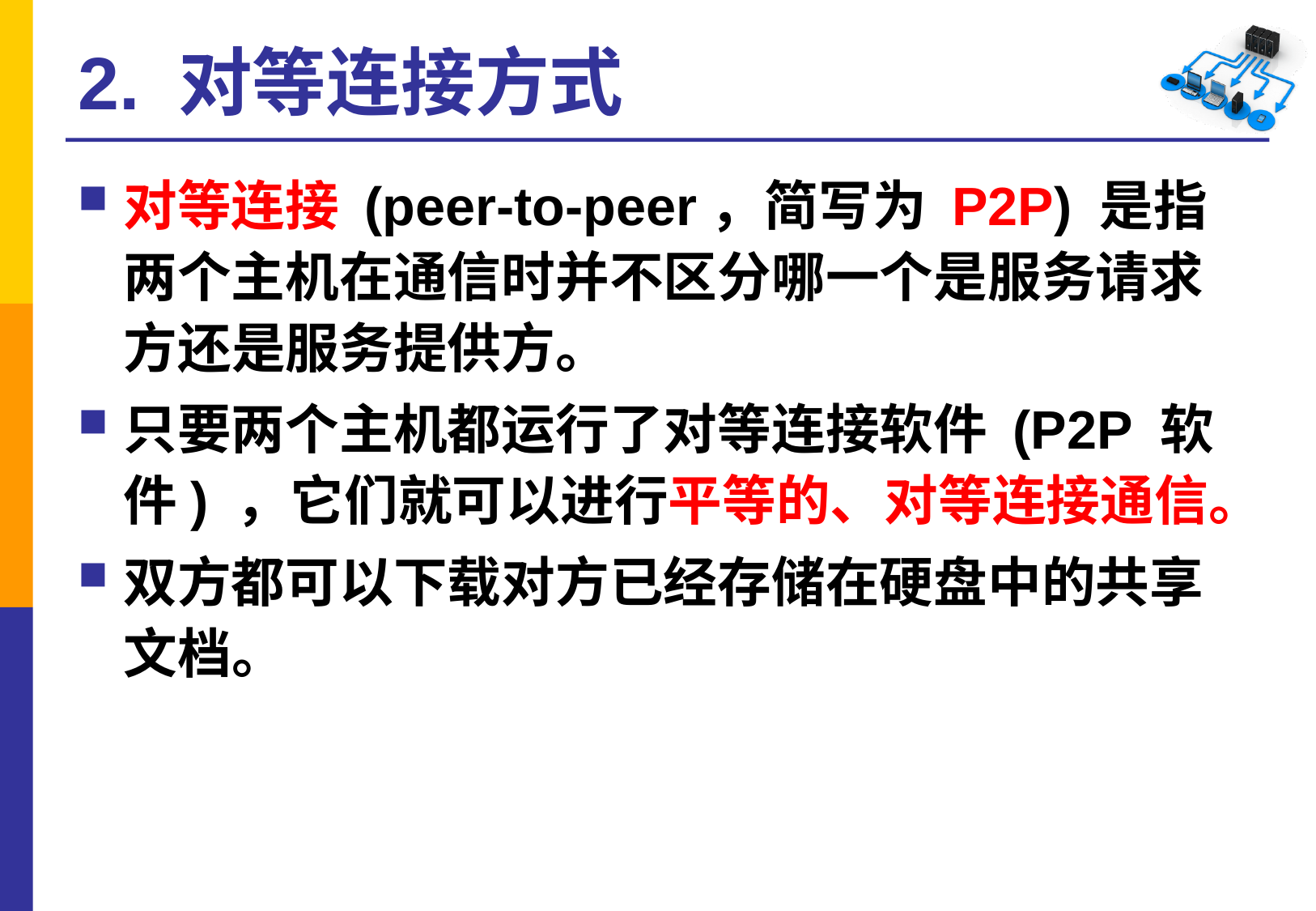

# 2. 对等连接方式
对等连接 (peer-to-peer，简写为 P2P) 是指两个主机在通信时并不区分哪一个是服务请求方还是服务提供方。
只要两个主机都运行了对等连接软件 (P2P 软件) ，它们就可以进行平等的、对等连接通信。
双方都可以下载对方已经存储在硬盘中的共享文档。